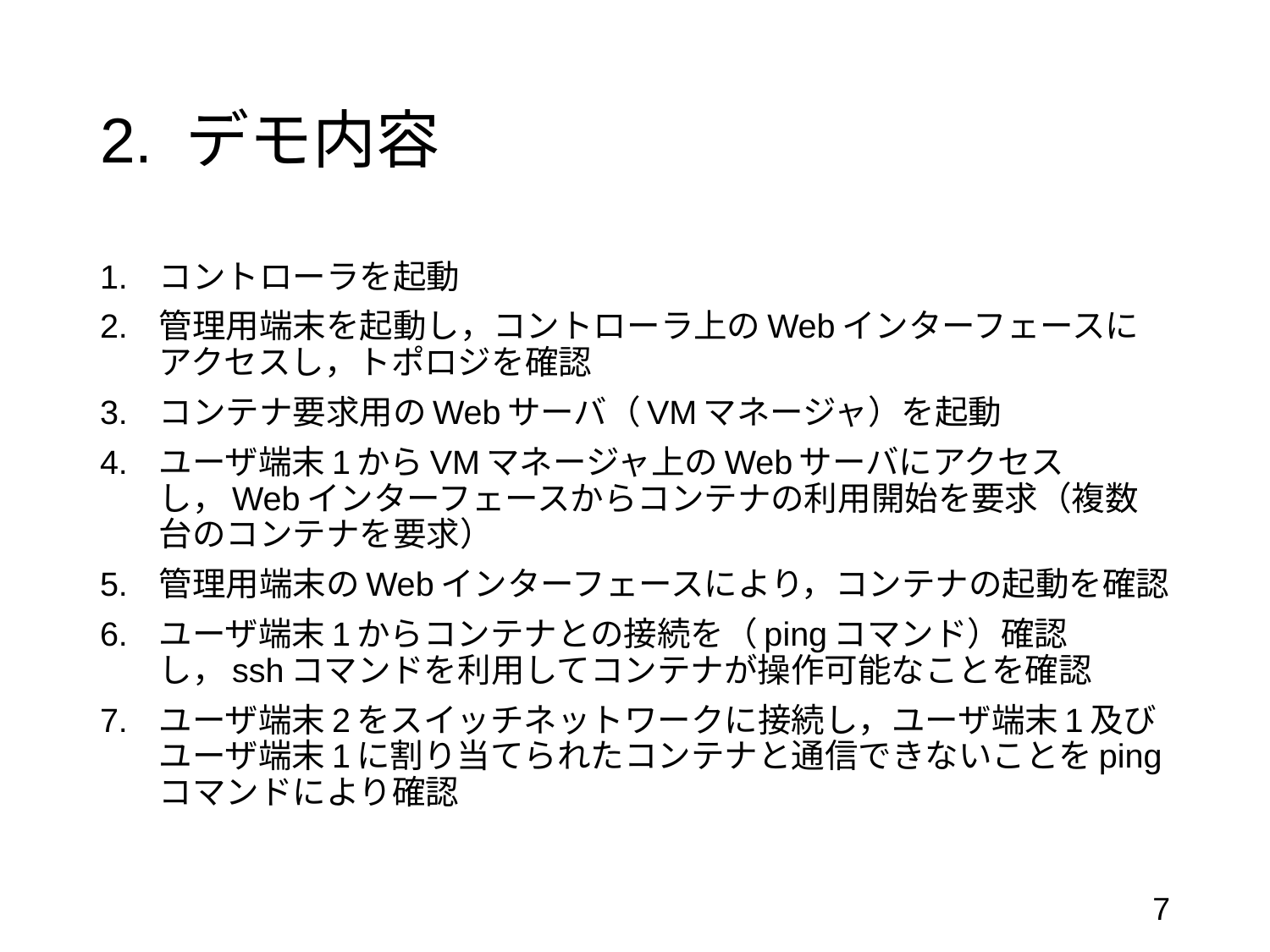

# 2. デモ内容
コントローラを起動
管理用端末を起動し，コントローラ上のWebインターフェースにアクセスし，トポロジを確認
コンテナ要求用のWebサーバ（VMマネージャ）を起動
ユーザ端末1からVMマネージャ上のWebサーバにアクセスし，Webインターフェースからコンテナの利用開始を要求（複数台のコンテナを要求）
管理用端末のWebインターフェースにより，コンテナの起動を確認
ユーザ端末1からコンテナとの接続を（pingコマンド）確認し，sshコマンドを利用してコンテナが操作可能なことを確認
ユーザ端末2をスイッチネットワークに接続し，ユーザ端末1及びユーザ端末1に割り当てられたコンテナと通信できないことをpingコマンドにより確認

7